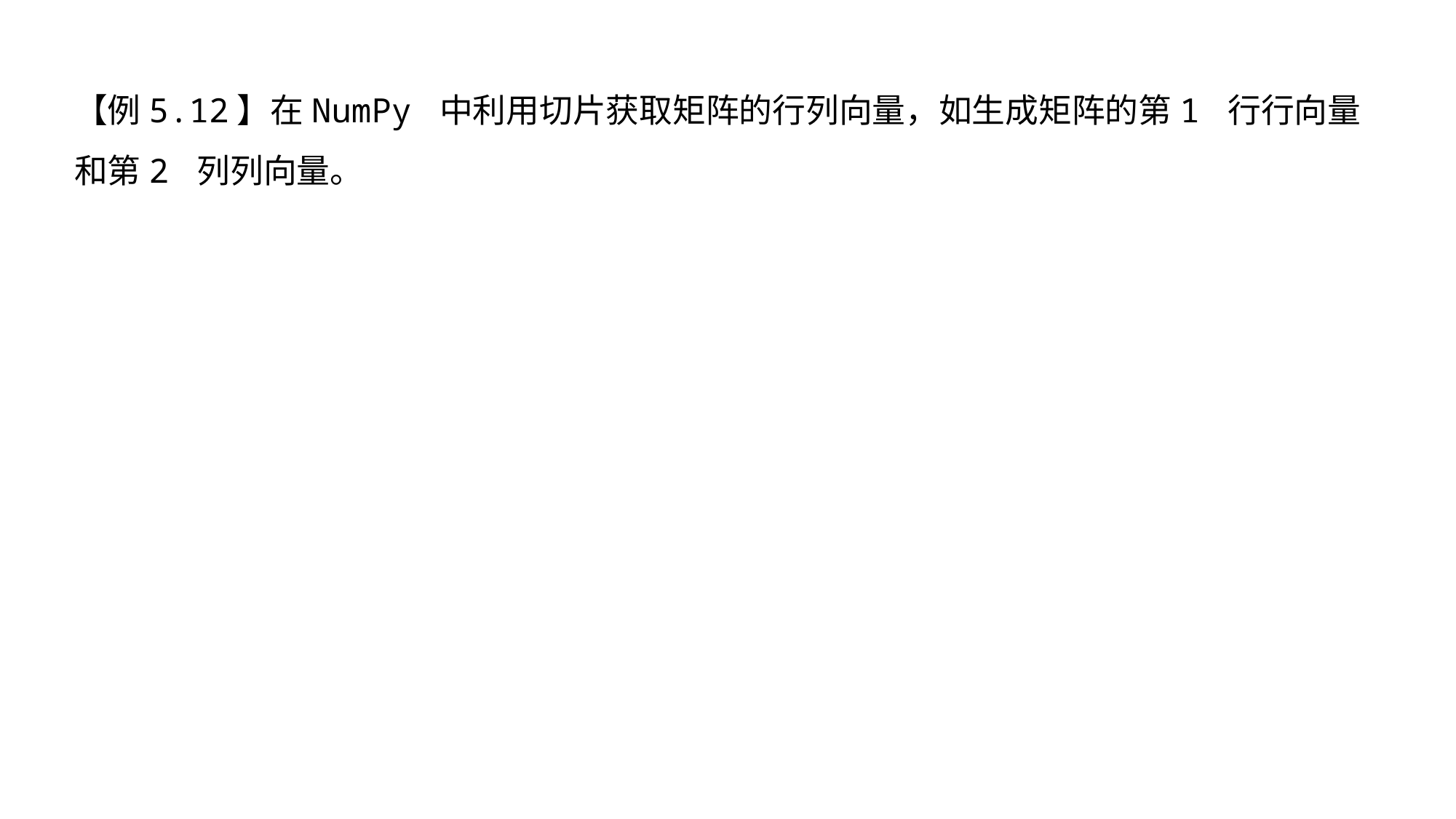

【例5.12】在NumPy 中利用切片获取矩阵的行列向量，如生成矩阵的第1 行行向量和第2 列列向量。